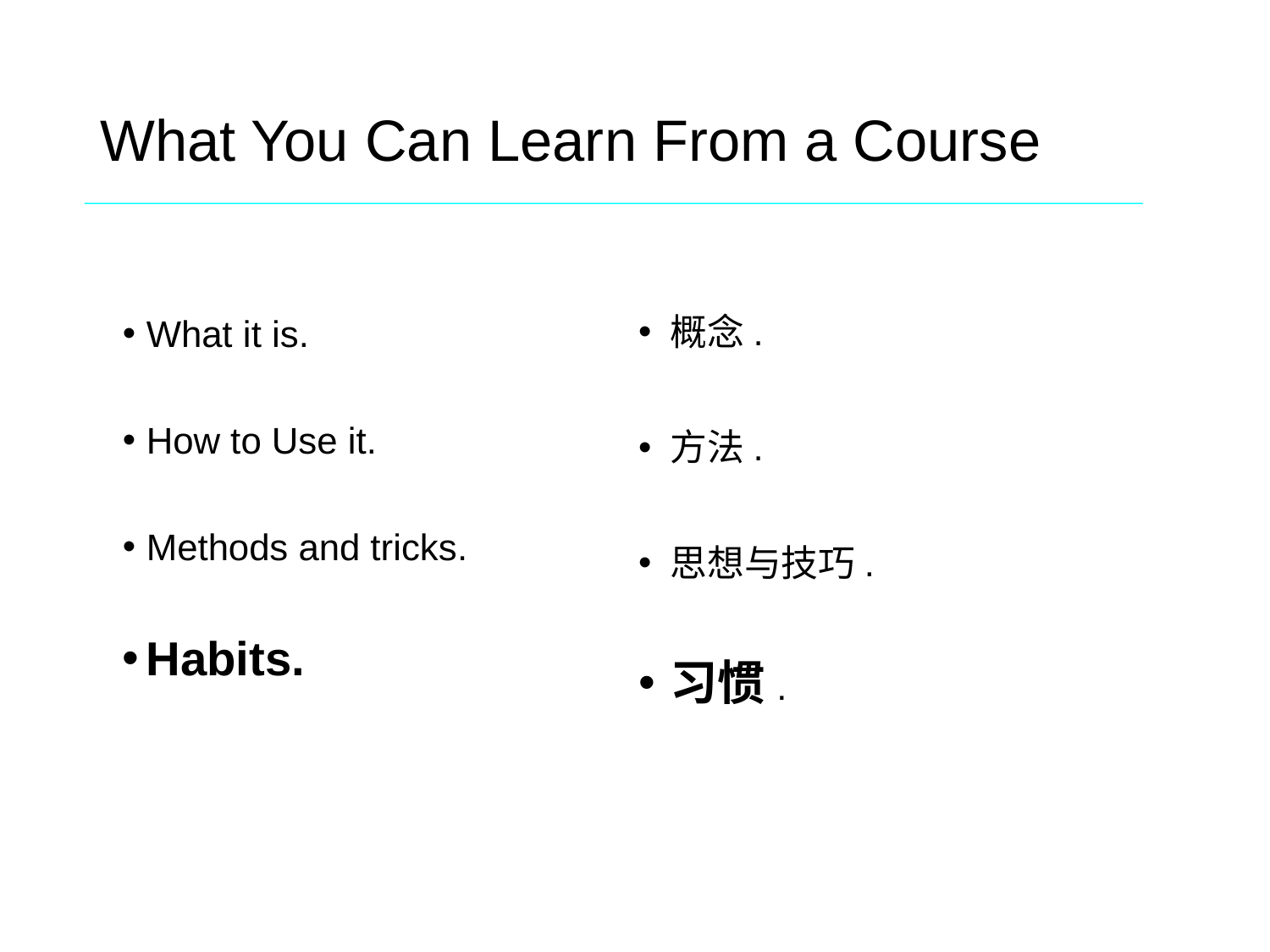

# What You Can Learn From a Course

What it is.

How to Use it.

Methods and tricks.

Habits.
概念.

方法.

思想与技巧.

习惯.